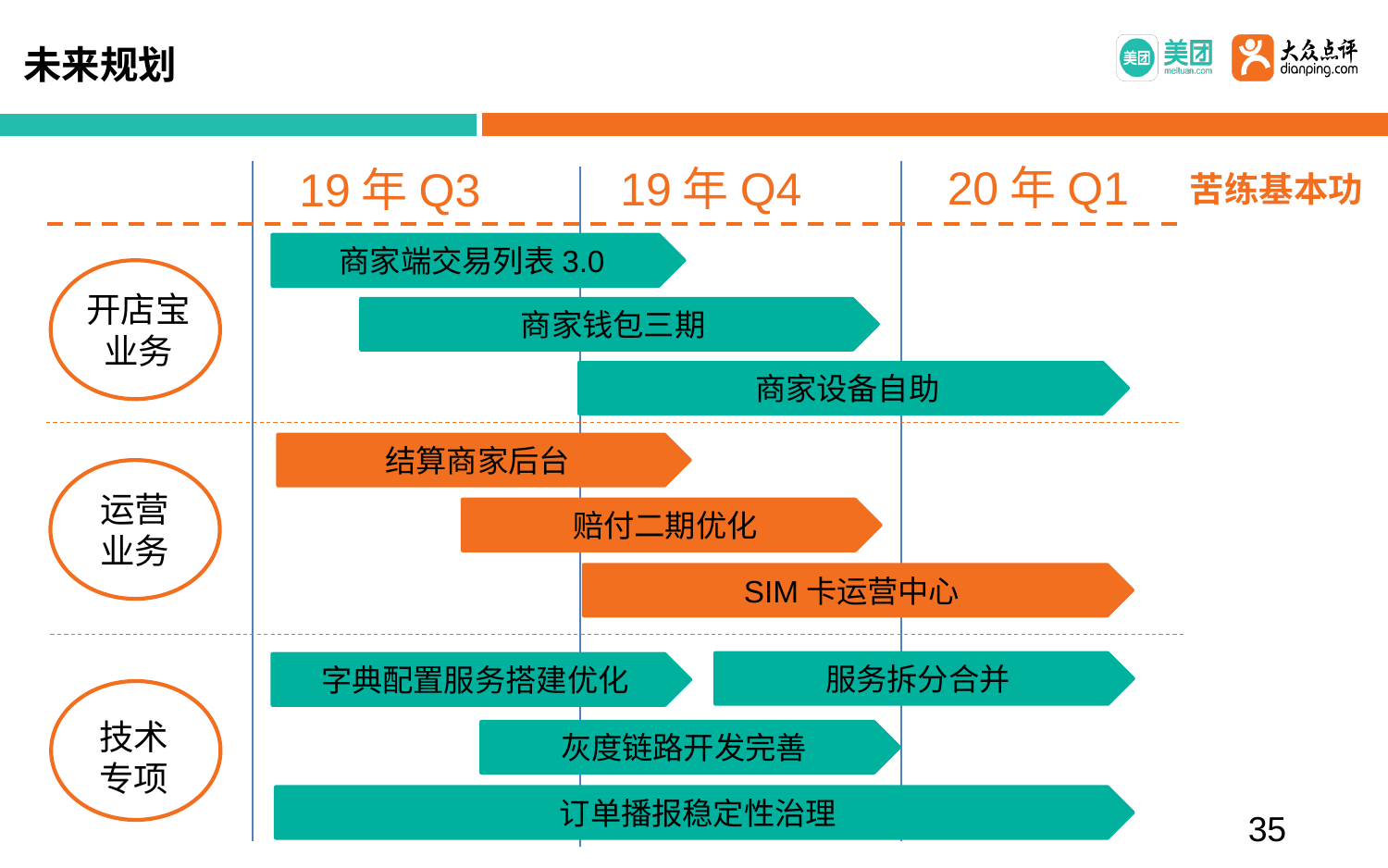

# 未来规划
20年Q1
19年Q4
19年Q3
苦练基本功
商家端交易列表3.0

开店宝
业务
商家钱包三期
商家设备自助
结算商家后台

运营
业务
赔付二期优化
SIM卡运营中心
服务拆分合并
字典配置服务搭建优化

技术
专项
灰度链路开发完善
订单播报稳定性治理
35